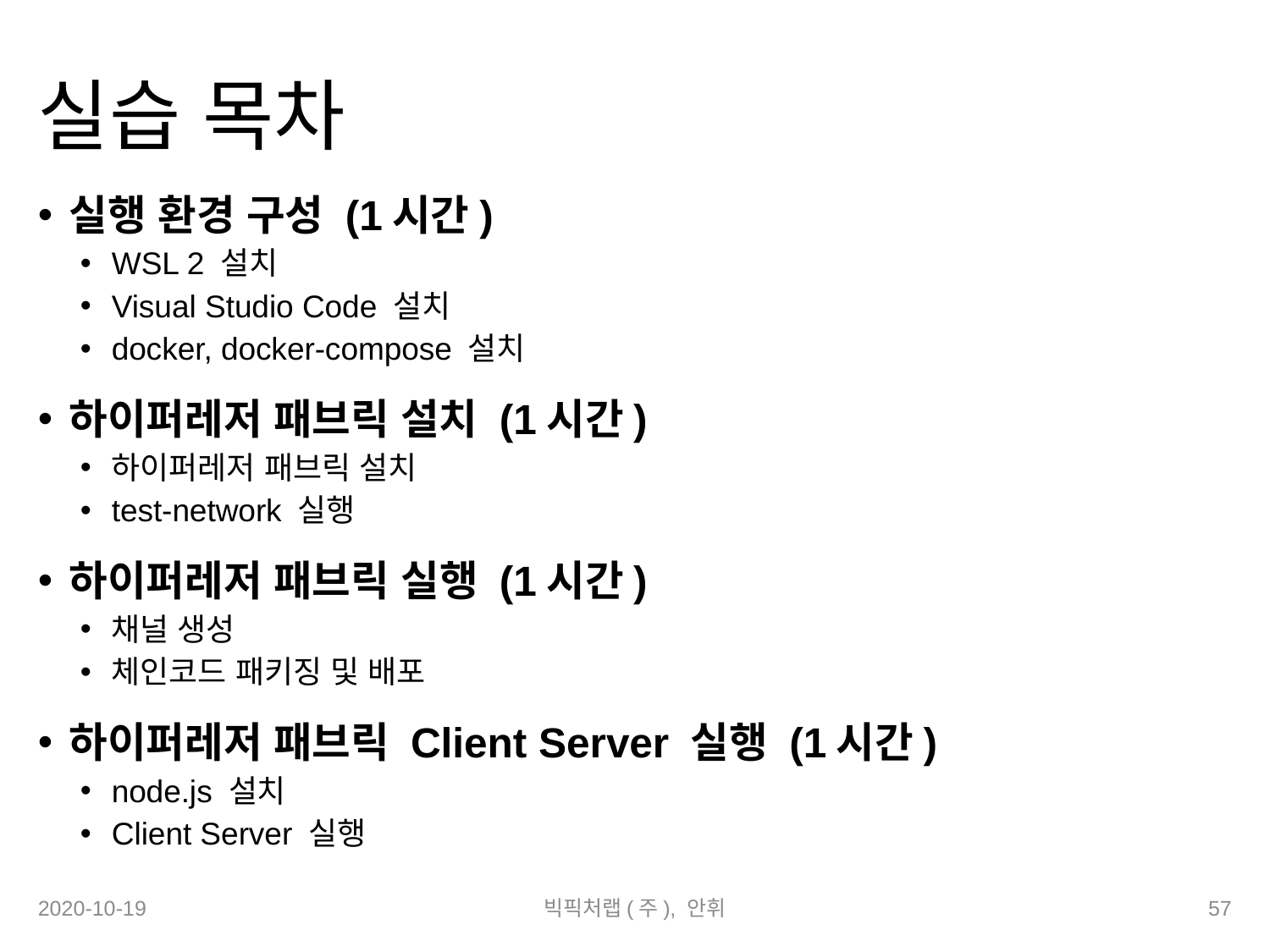

# 실습 목차
실행 환경 구성 (1시간)
WSL 2 설치
Visual Studio Code 설치
docker, docker-compose 설치
하이퍼레저 패브릭 설치 (1시간)
하이퍼레저 패브릭 설치
test-network 실행
하이퍼레저 패브릭 실행 (1시간)
채널 생성
체인코드 패키징 및 배포
하이퍼레저 패브릭 Client Server 실행 (1시간)
node.js 설치
Client Server 실행
57
2020-10-19
빅픽처랩(주), 안휘